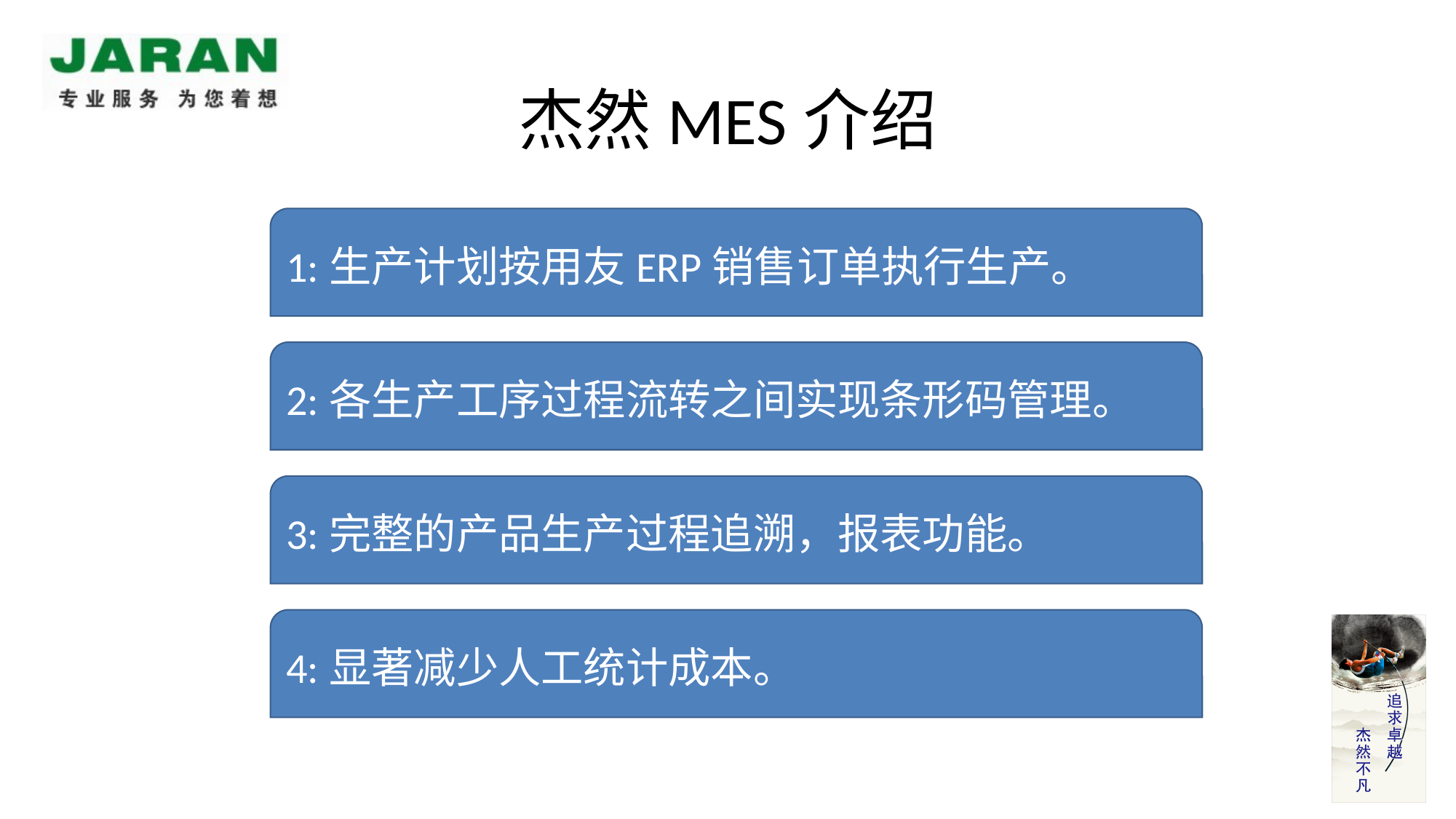

# 杰然MES介绍

1:生产计划按用友ERP销售订单执行生产。
2:各生产工序过程流转之间实现条形码管理。
3:完整的产品生产过程追溯，报表功能。
4:显著减少人工统计成本。